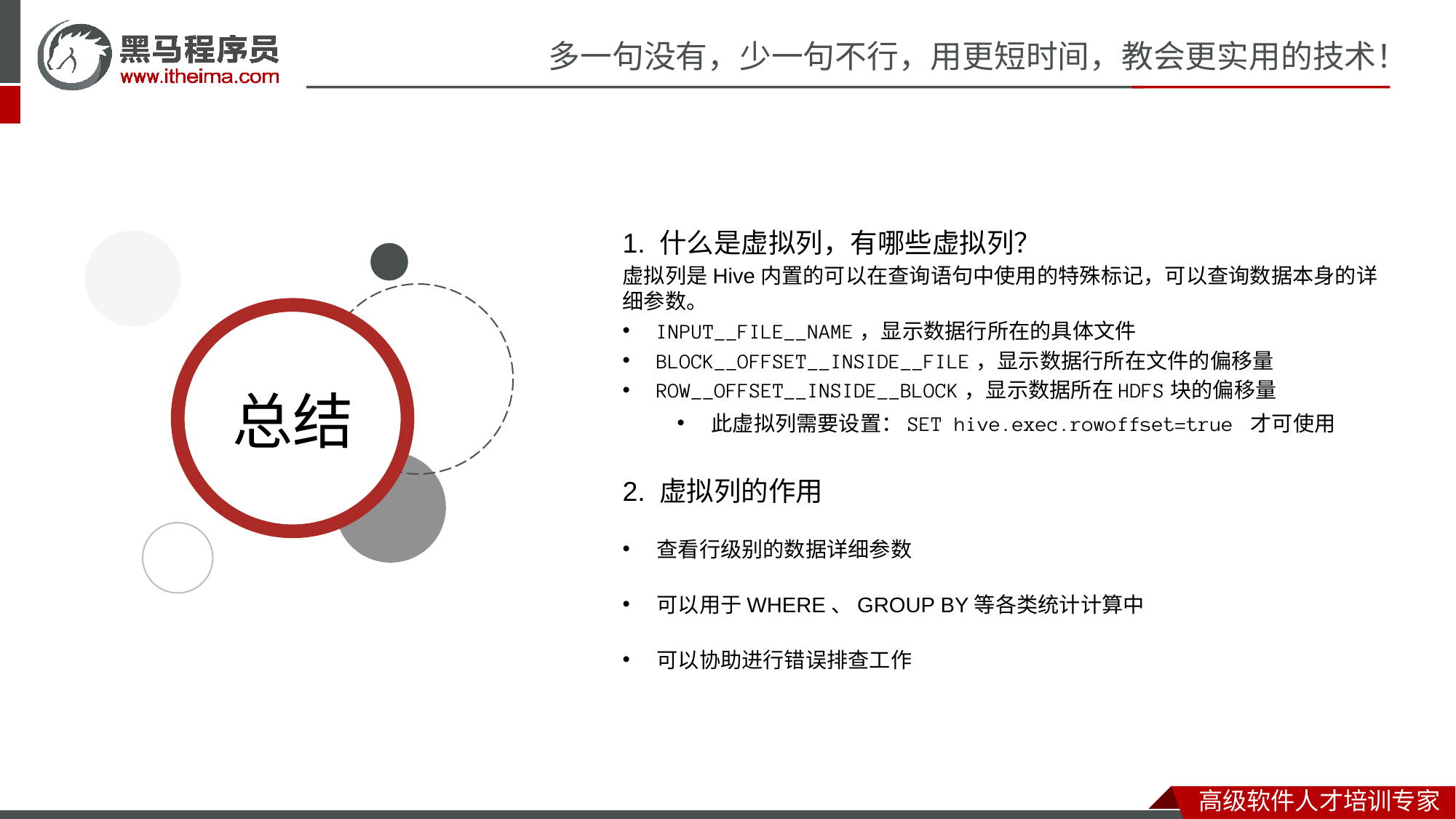

1. 什么是虚拟列，有哪些虚拟列？
虚拟列是Hive内置的可以在查询语句中使用的特殊标记，可以查询数据本身的详细参数。
INPUT__FILE__NAME，显示数据行所在的具体文件
BLOCK__OFFSET__INSIDE__FILE，显示数据行所在文件的偏移量
ROW__OFFSET__INSIDE__BLOCK，显示数据所在HDFS块的偏移量
此虚拟列需要设置：SET hive.exec.rowoffset=true 才可使用
2. 虚拟列的作用
查看行级别的数据详细参数
可以用于WHERE、GROUP BY等各类统计计算中
可以协助进行错误排查工作